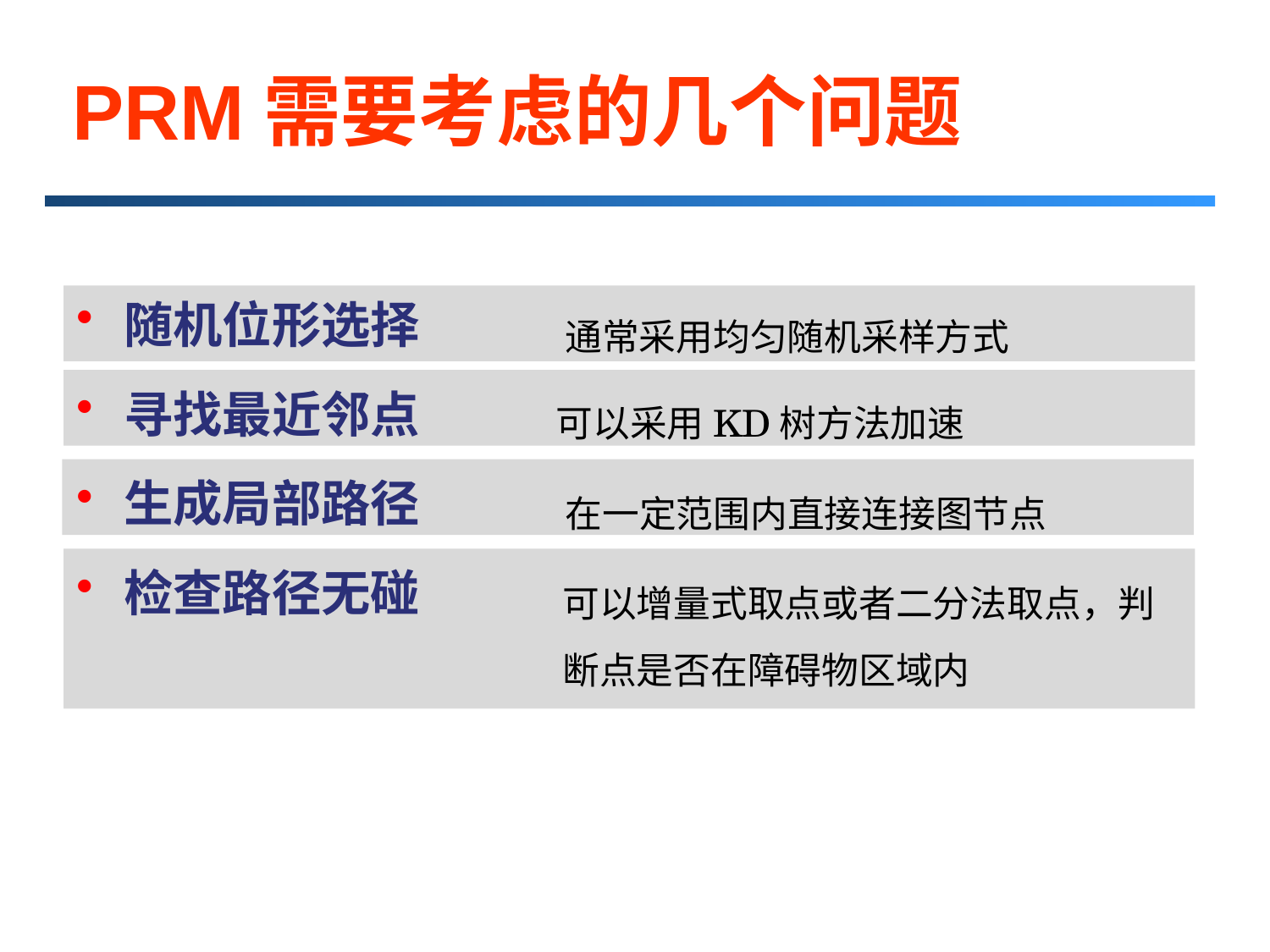

# PRM需要考虑的几个问题
随机位形选择
寻找最近邻点
生成局部路径
检查路径无碰

通常采用均匀随机采样方式

可以采用KD树方法加速

在一定范围内直接连接图节点

可以增量式取点或者二分法取点，判断点是否在障碍物区域内